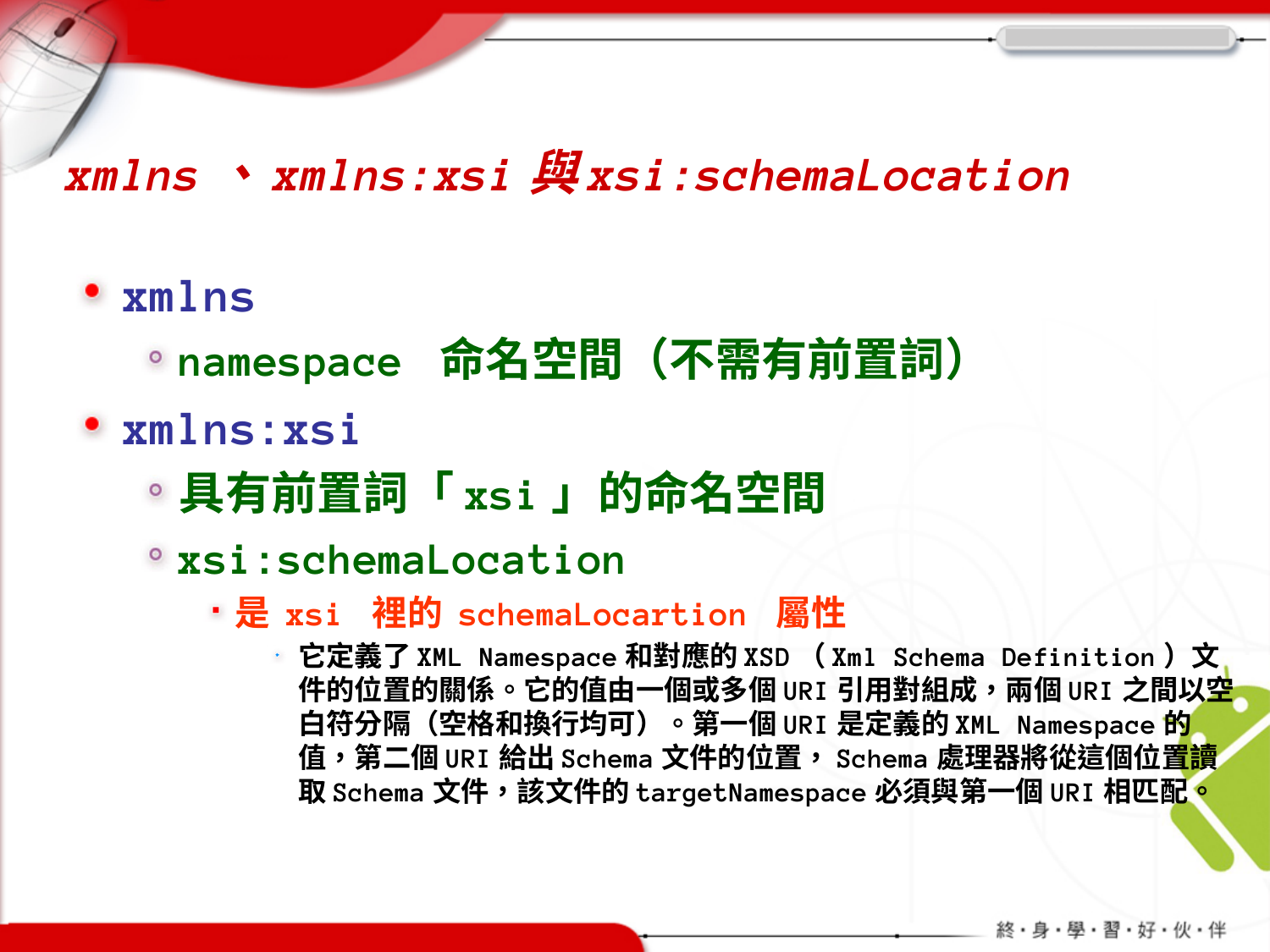

# xmlns、xmlns:xsi與xsi:schemaLocation
xmlns
namespace 命名空間（不需有前置詞）
xmlns:xsi
具有前置詞「xsi」的命名空間
xsi:schemaLocation
是 xsi 裡的 schemaLocartion 屬性
它定義了XML Namespace和對應的XSD（Xml Schema Definition）文件的位置的關係。它的值由一個或多個URI引用對組成，兩個URI之間以空白符分隔（空格和換行均可）。第一個URI是定義的XML Namespace的值，第二個URI給出Schema文件的位置，Schema處理器將從這個位置讀取Schema文件，該文件的targetNamespace必須與第一個URI相匹配。